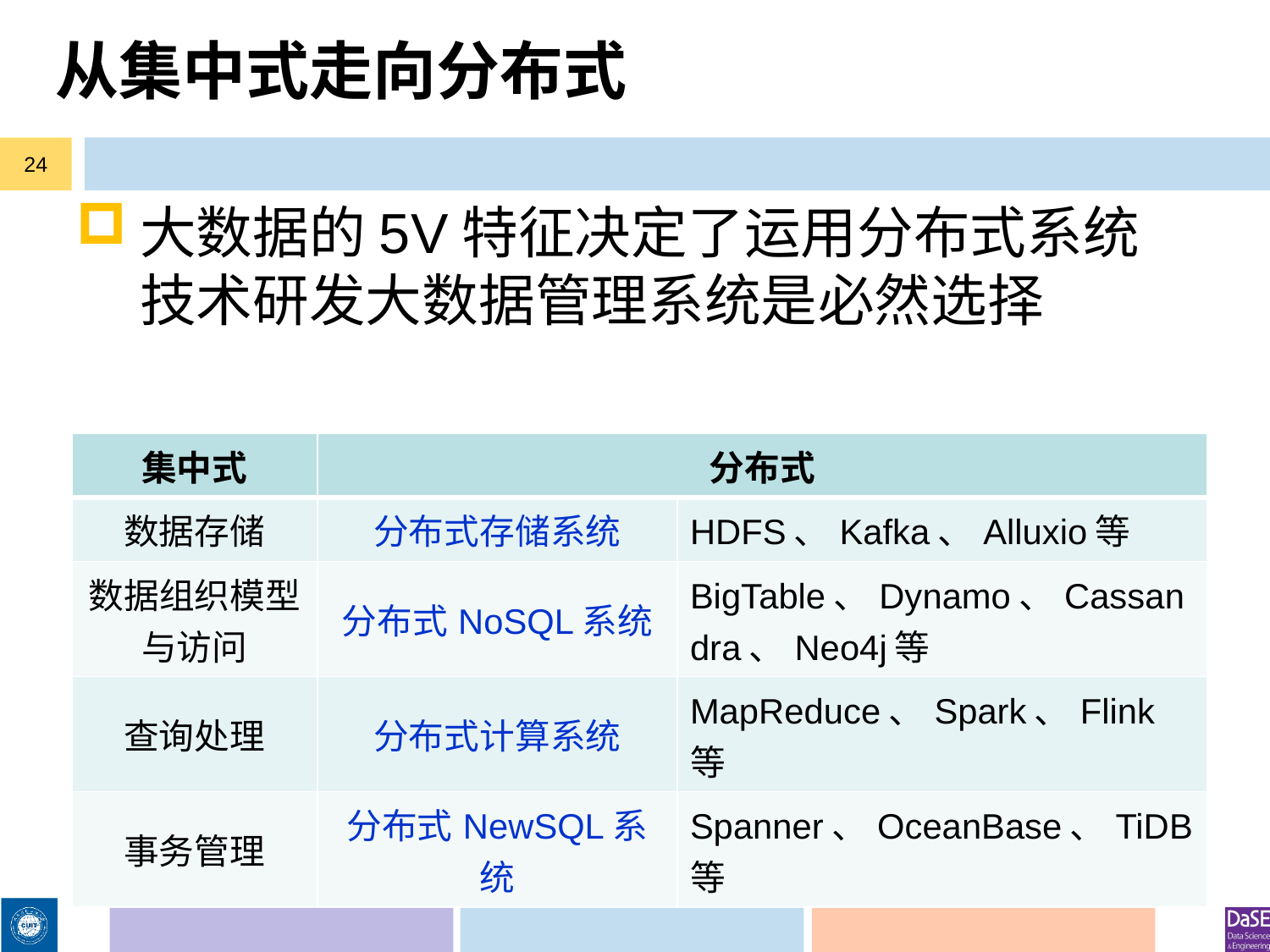

# 从集中式走向分布式
24
大数据的5V特征决定了运用分布式系统技术研发大数据管理系统是必然选择
| 集中式 | 分布式 |  |
| --- | --- | --- |
| 数据存储 | 分布式存储系统 | HDFS、Kafka、Alluxio等 |
| 数据组织模型与访问 | 分布式NoSQL系统 | BigTable、Dynamo、Cassandra、Neo4j等 |
| 查询处理 | 分布式计算系统 | MapReduce、Spark、Flink等 |
| 事务管理 | 分布式NewSQL系统 | Spanner、OceanBase、TiDB等 |